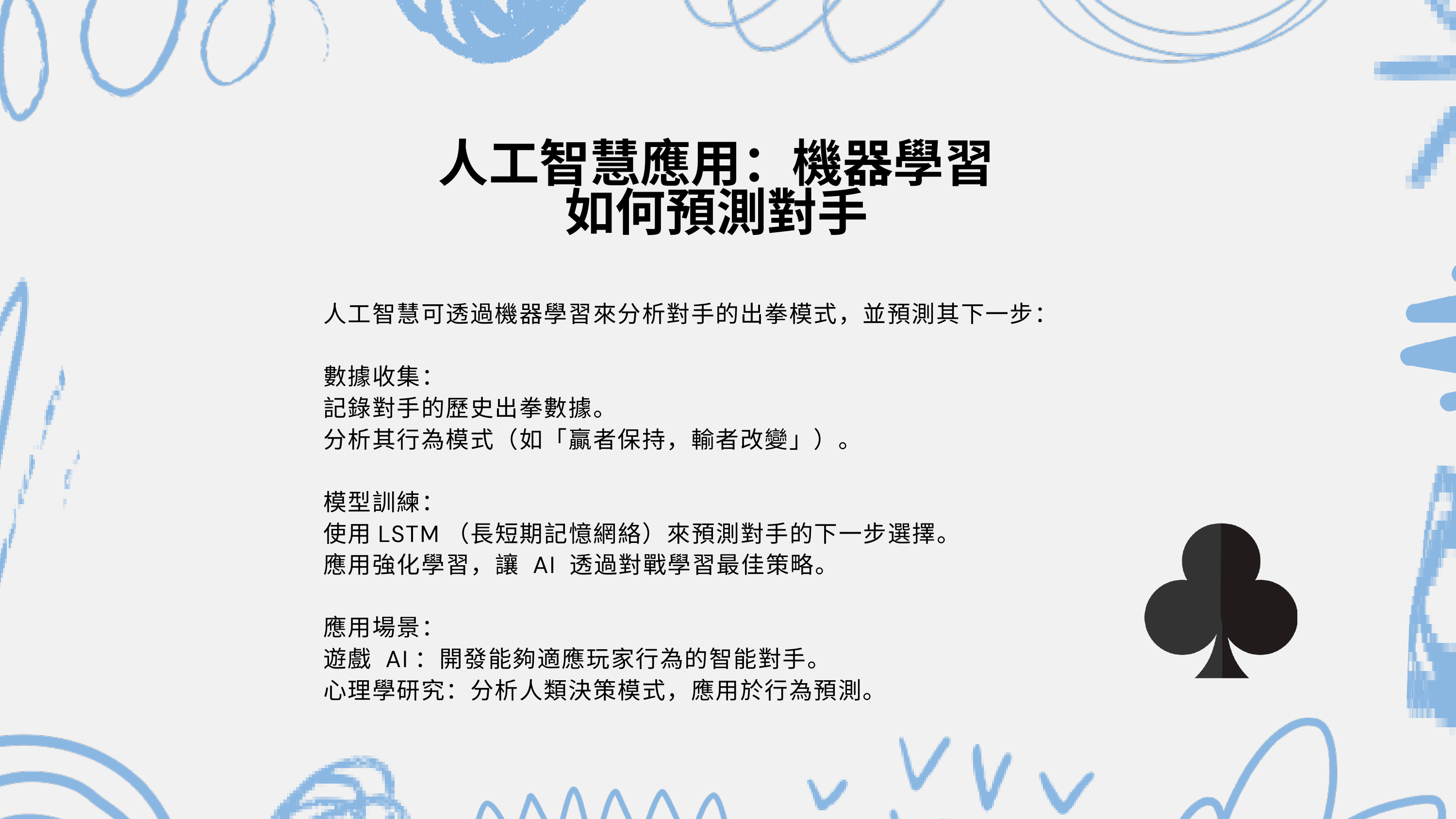

人工智慧應用：機器學習如何預測對手

人工智慧可透過機器學習來分析對手的出拳模式，並預測其下一步：

數據收集：
記錄對手的歷史出拳數據。
分析其行為模式（如「贏者保持，輸者改變」）。

模型訓練：
使用LSTM（長短期記憶網絡）來預測對手的下一步選擇。
應用強化學習，讓 AI 透過對戰學習最佳策略。

應用場景：
遊戲 AI：開發能夠適應玩家行為的智能對手。
心理學研究：分析人類決策模式，應用於行為預測。